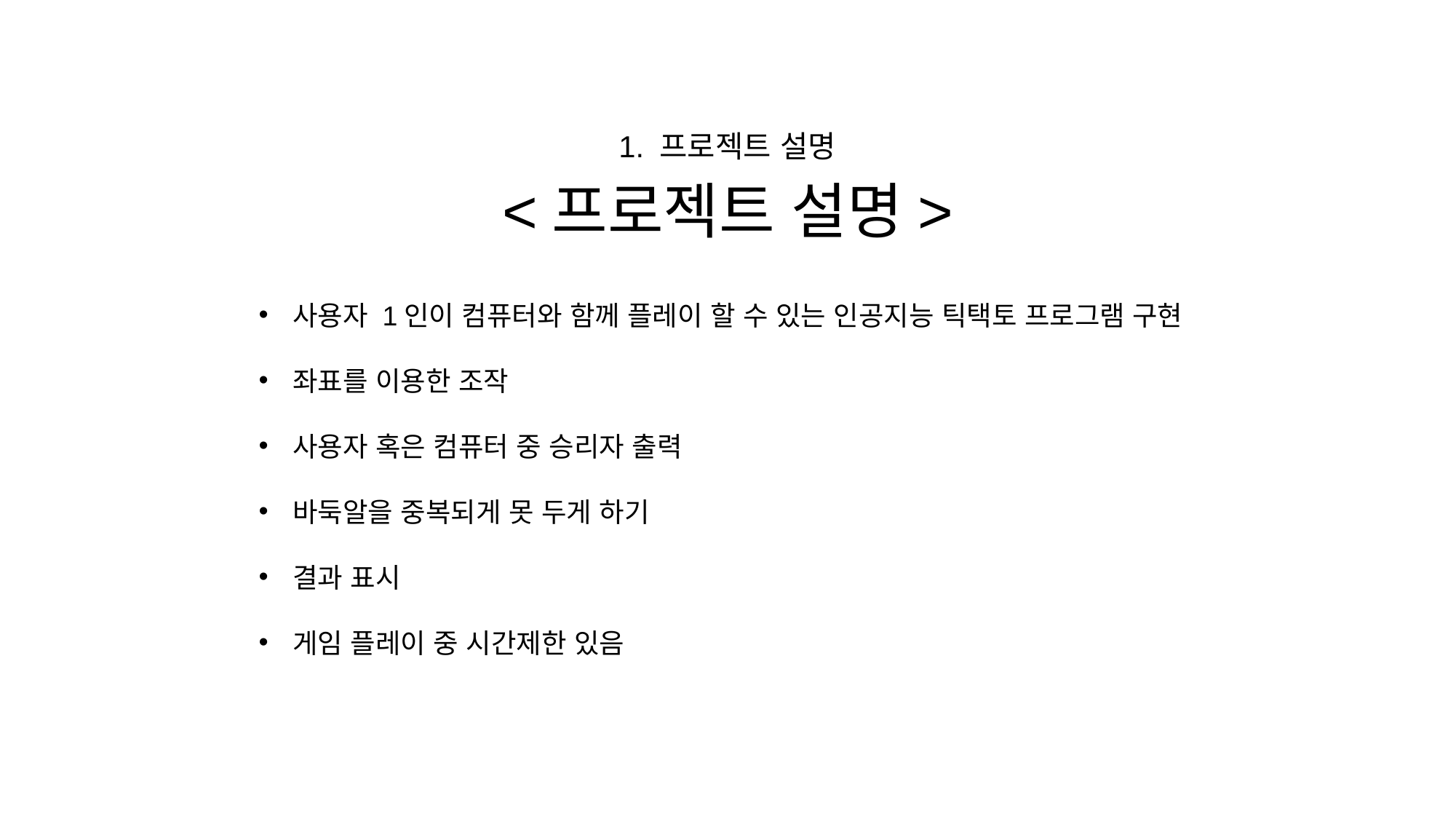

1. 프로젝트 설명
# <프로젝트 설명>
사용자 1인이 컴퓨터와 함께 플레이 할 수 있는 인공지능 틱택토 프로그램 구현

좌표를 이용한 조작

사용자 혹은 컴퓨터 중 승리자 출력

바둑알을 중복되게 못 두게 하기

결과 표시

게임 플레이 중 시간제한 있음